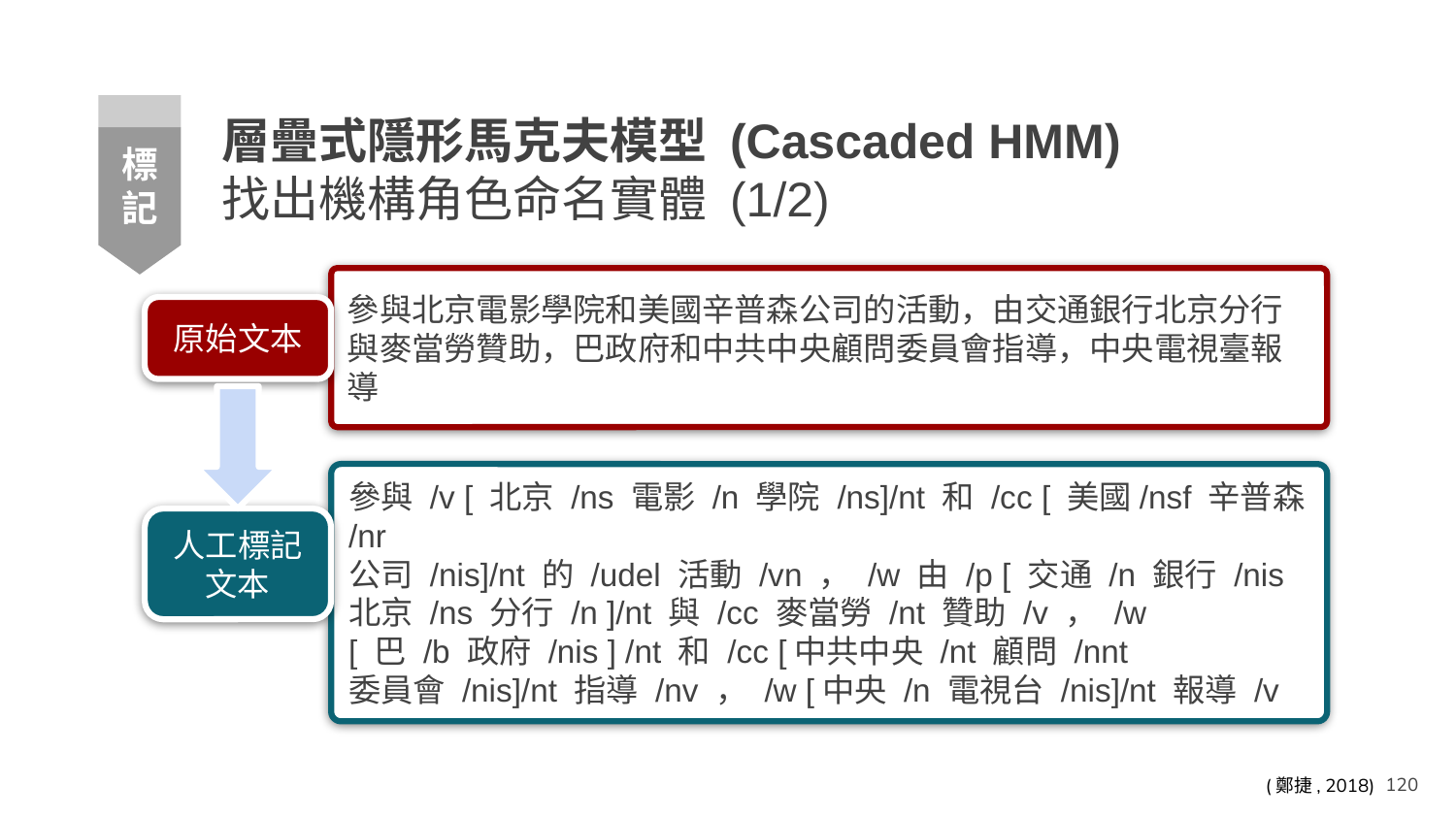

# 層疊式隱形馬克夫模型 (Cascaded HMM)
找出機構角色命名實體 (1/2)
標記

參與北京電影學院和美國辛普森公司的活動，由交通銀行北京分行與麥當勞贊助，巴政府和中共中央顧問委員會指導，中央電視臺報導
原始文本

參與 /v [ 北京 /ns 電影 /n 學院 /ns]/nt 和 /cc [ 美國/nsf 辛普森 /nr
公司 /nis]/nt 的 /udel 活動 /vn ， /w 由 /p [ 交通 /n 銀行 /nis
北京 /ns 分行 /n ]/nt 與 /cc 麥當勞 /nt 贊助 /v ， /w
[ 巴 /b 政府 /nis ] /nt 和 /cc [中共中央 /nt 顧問 /nnt
委員會 /nis]/nt 指導 /nv ， /w [中央 /n 電視台 /nis]/nt 報導 /v
人工標記
文本
120
(鄭捷, 2018)